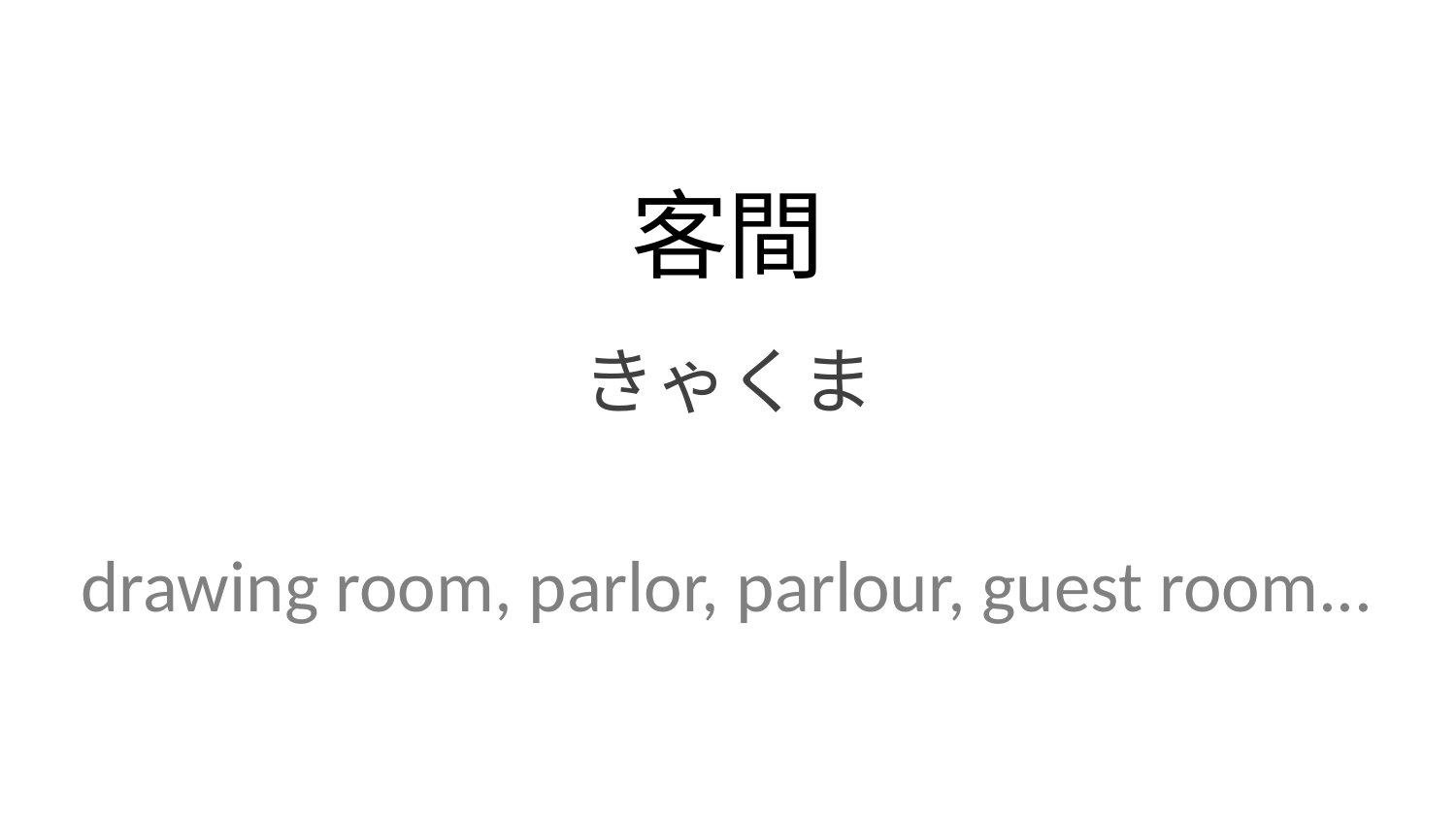

客間

きゃくま
drawing room, parlor, parlour, guest room...